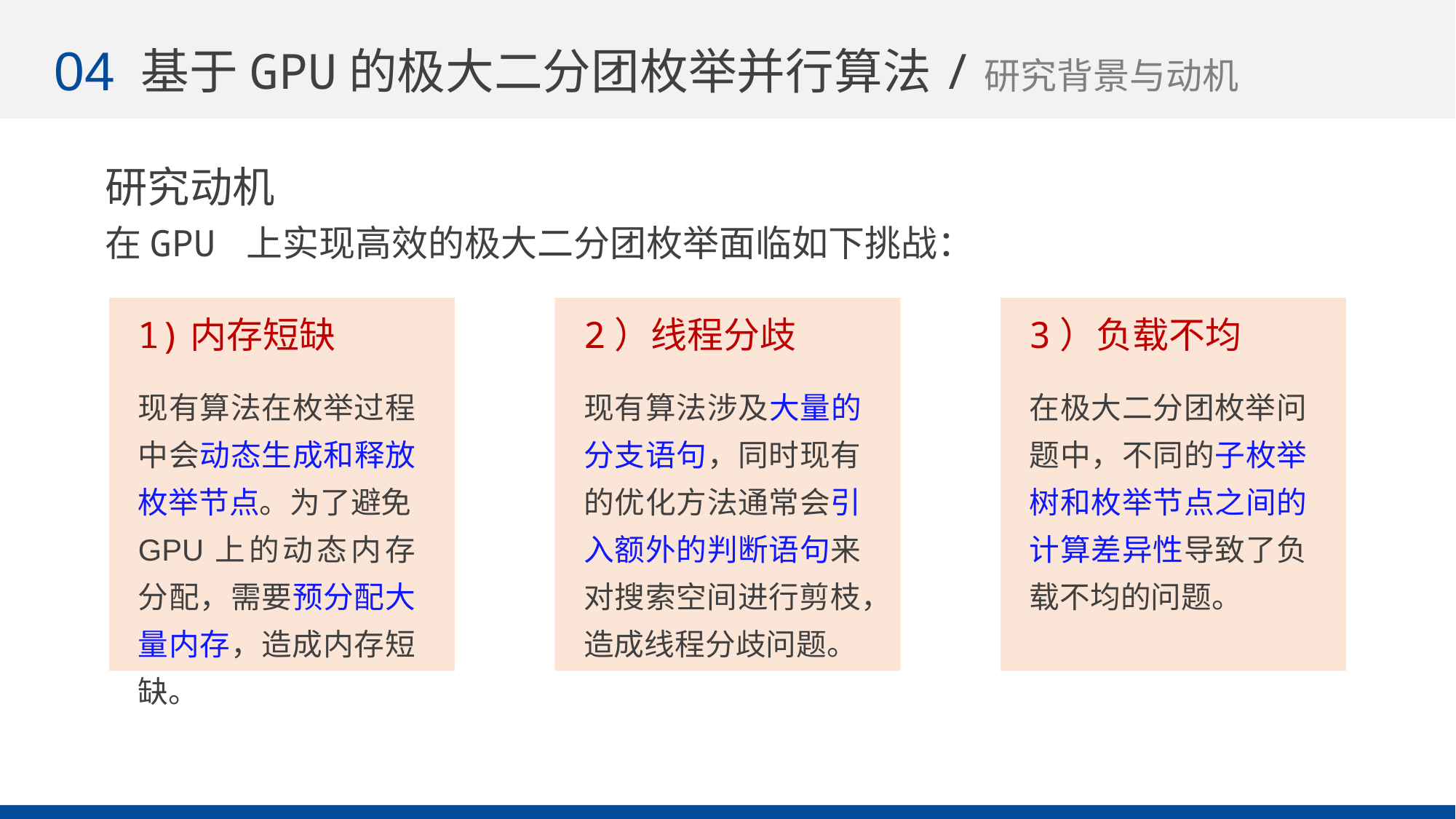

04
基于GPU的极大二分团枚举并行算法/研究背景与动机
37
研究动机
在GPU 上实现高效的极大二分团枚举面临如下挑战：

1)内存短缺
现有算法在枚举过程中会动态生成和释放枚举节点。为了避免GPU上的动态内存分配，需要预分配大量内存，造成内存短缺。

2）线程分歧
现有算法涉及大量的分支语句，同时现有的优化方法通常会引入额外的判断语句来对搜索空间进行剪枝，造成线程分歧问题。

3）负载不均
在极大二分团枚举问题中，不同的子枚举树和枚举节点之间的计算差异性导致了负载不均的问题。